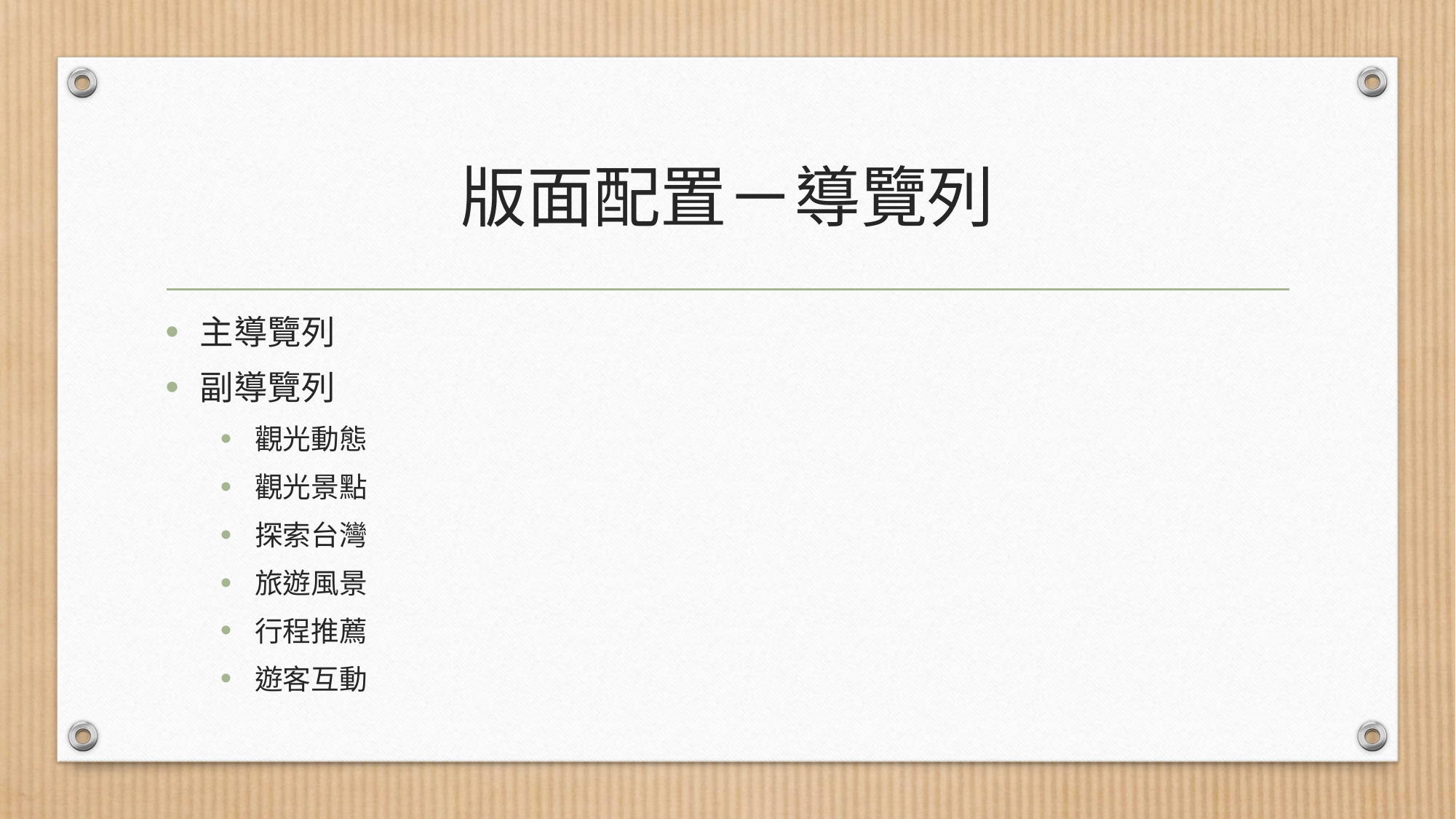

# 版面配置－導覽列
主導覽列
副導覽列
觀光動態
觀光景點
探索台灣
旅遊風景
行程推薦
遊客互動